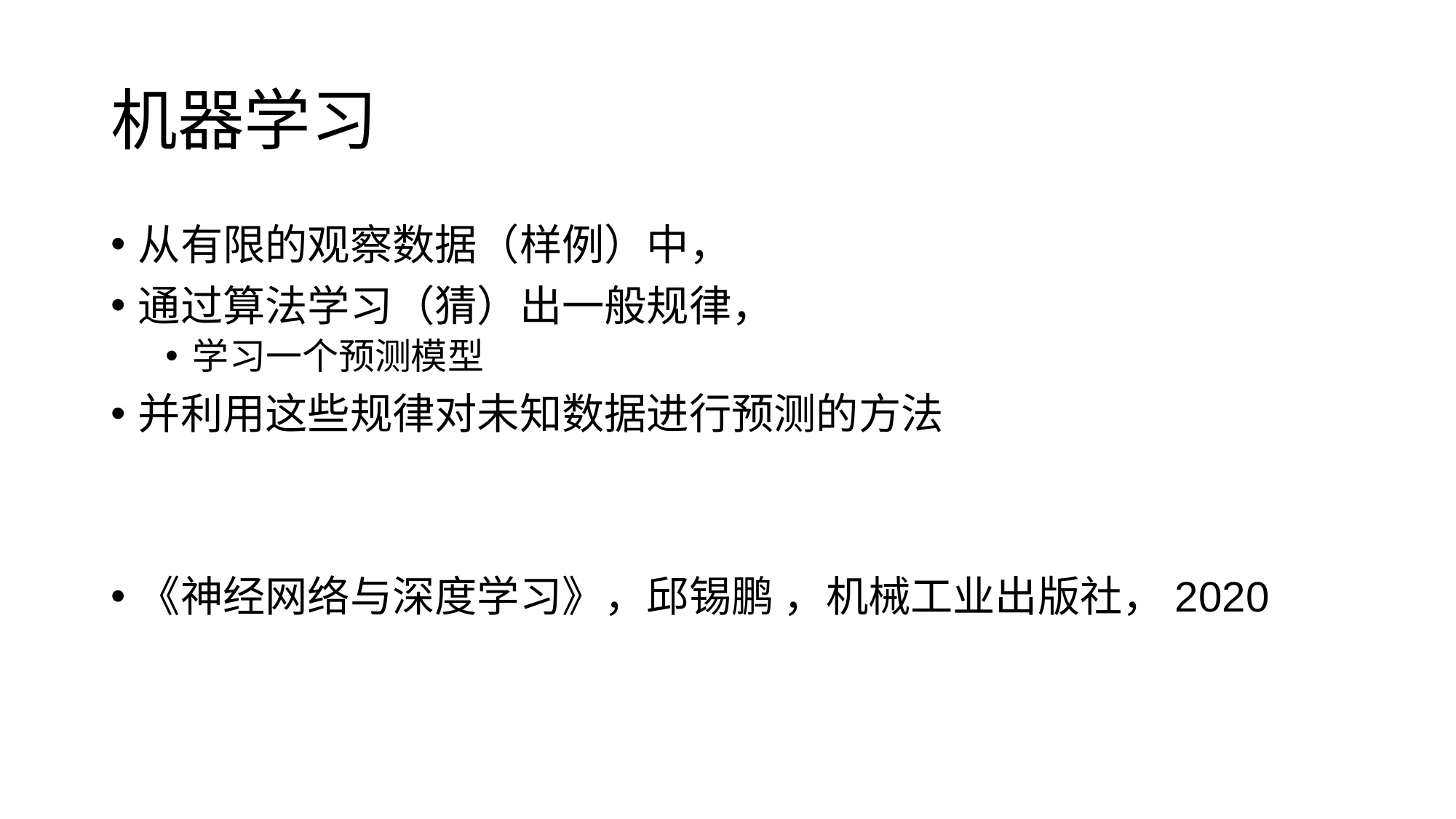

# 机器学习
从有限的观察数据（样例）中，
通过算法学习（猜）出一般规律，
学习一个预测模型
并利用这些规律对未知数据进行预测的方法

《神经网络与深度学习》，邱锡鹏 ，机械工业出版社，2020